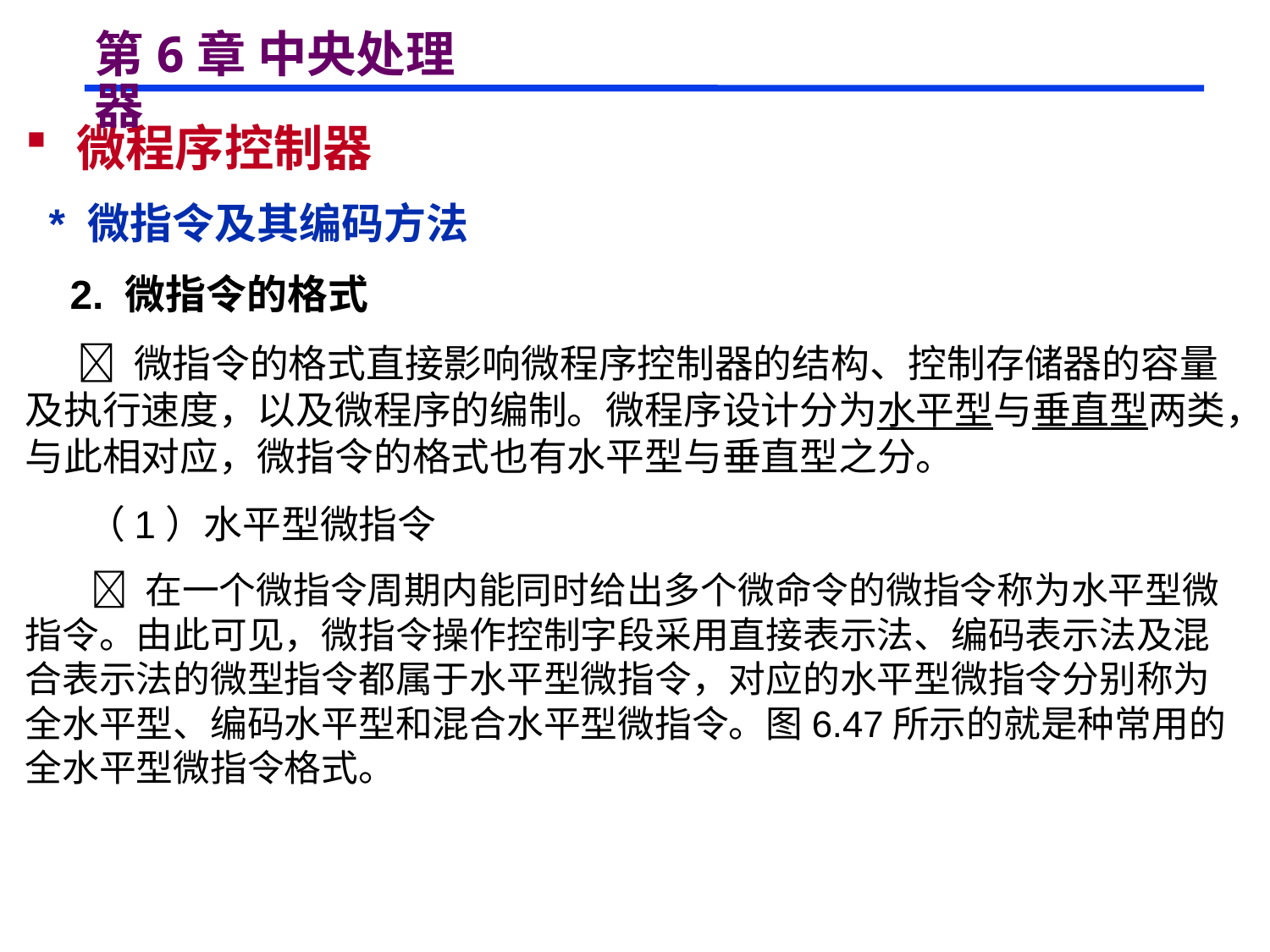

# 第6章 中央处理器
 微程序控制器
  * 微指令及其编码方法
    2. 微指令的格式
      • 微指令的格式直接影响微程序控制器的结构、控制存储器的容量及执行速度，以及微程序的编制。微程序设计分为水平型与垂直型两类，与此相对应，微指令的格式也有水平型与垂直型之分。
      （1）水平型微指令
        ♦ 在一个微指令周期内能同时给出多个微命令的微指令称为水平型微指令。由此可见，微指令操作控制字段采用直接表示法、编码表示法及混合表示法的微型指令都属于水平型微指令，对应的水平型微指令分别称为全水平型、编码水平型和混合水平型微指令。图6.47所示的就是种常用的全水平型微指令格式。